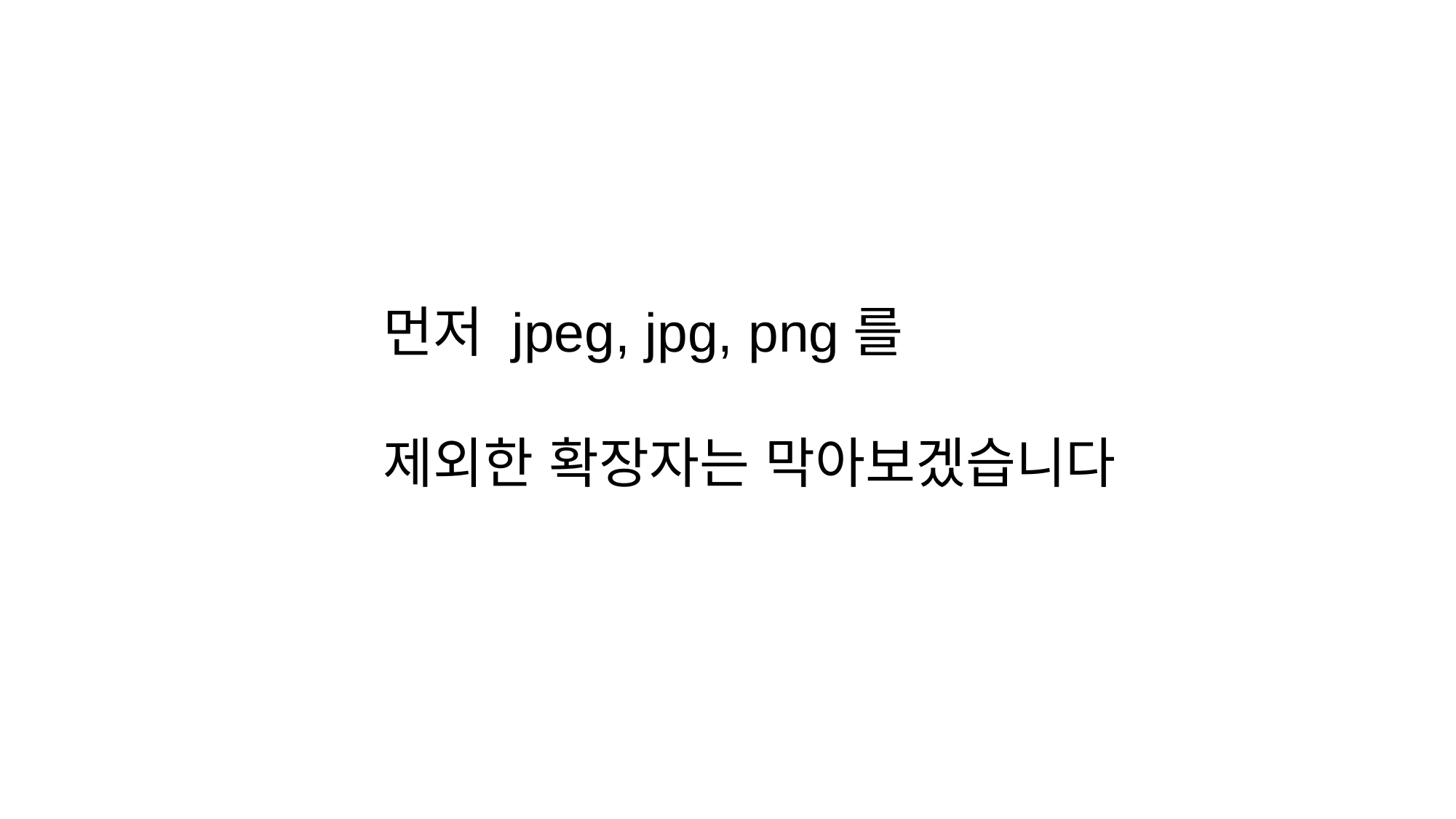

먼저 jpeg, jpg, png를

제외한 확장자는 막아보겠습니다